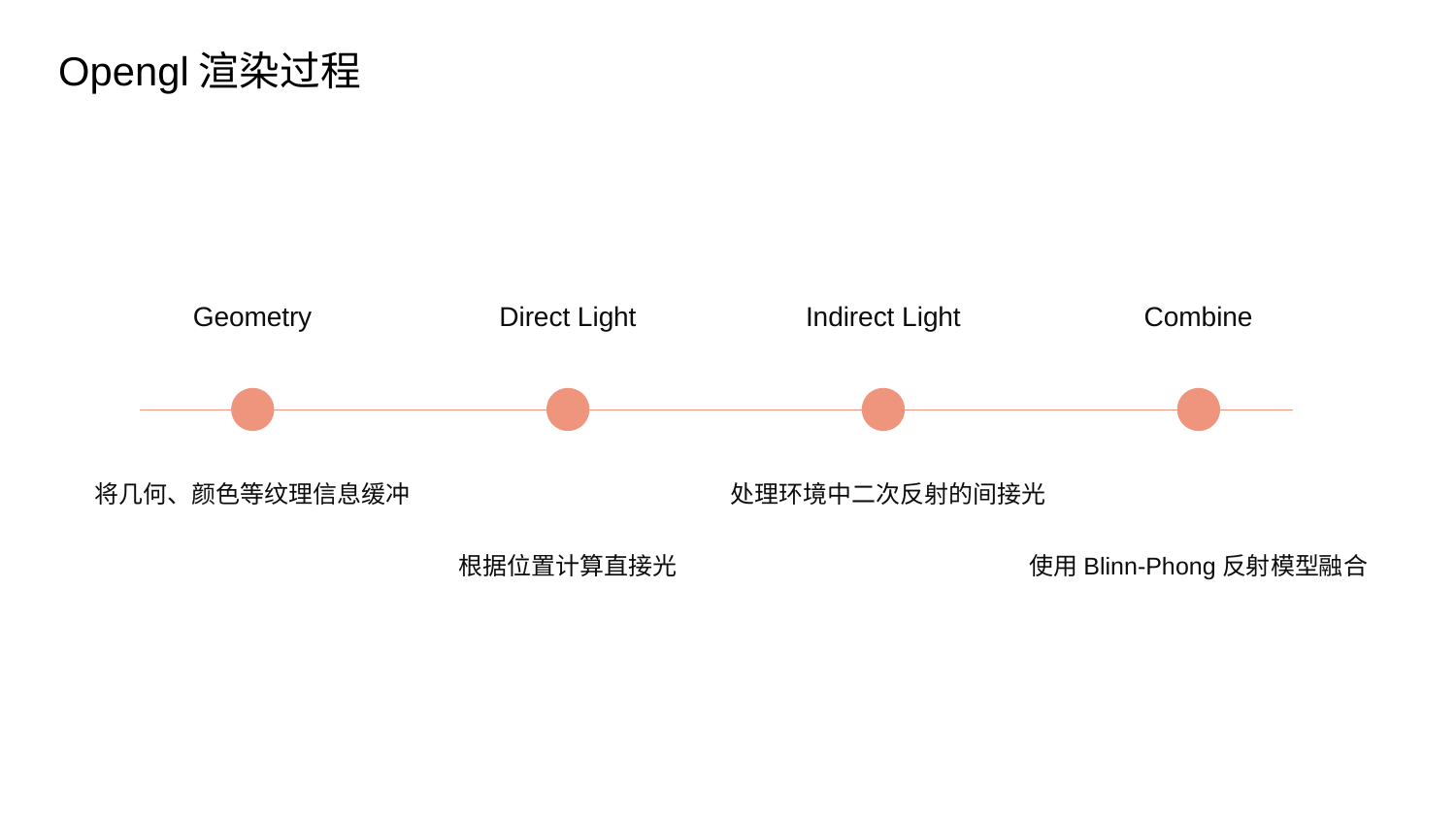

Opengl渲染过程
Geometry
Direct Light
Indirect Light
Combine

将几何、颜色等纹理信息缓冲
处理环境中二次反射的间接光
根据位置计算直接光
使用Blinn-Phong反射模型融合